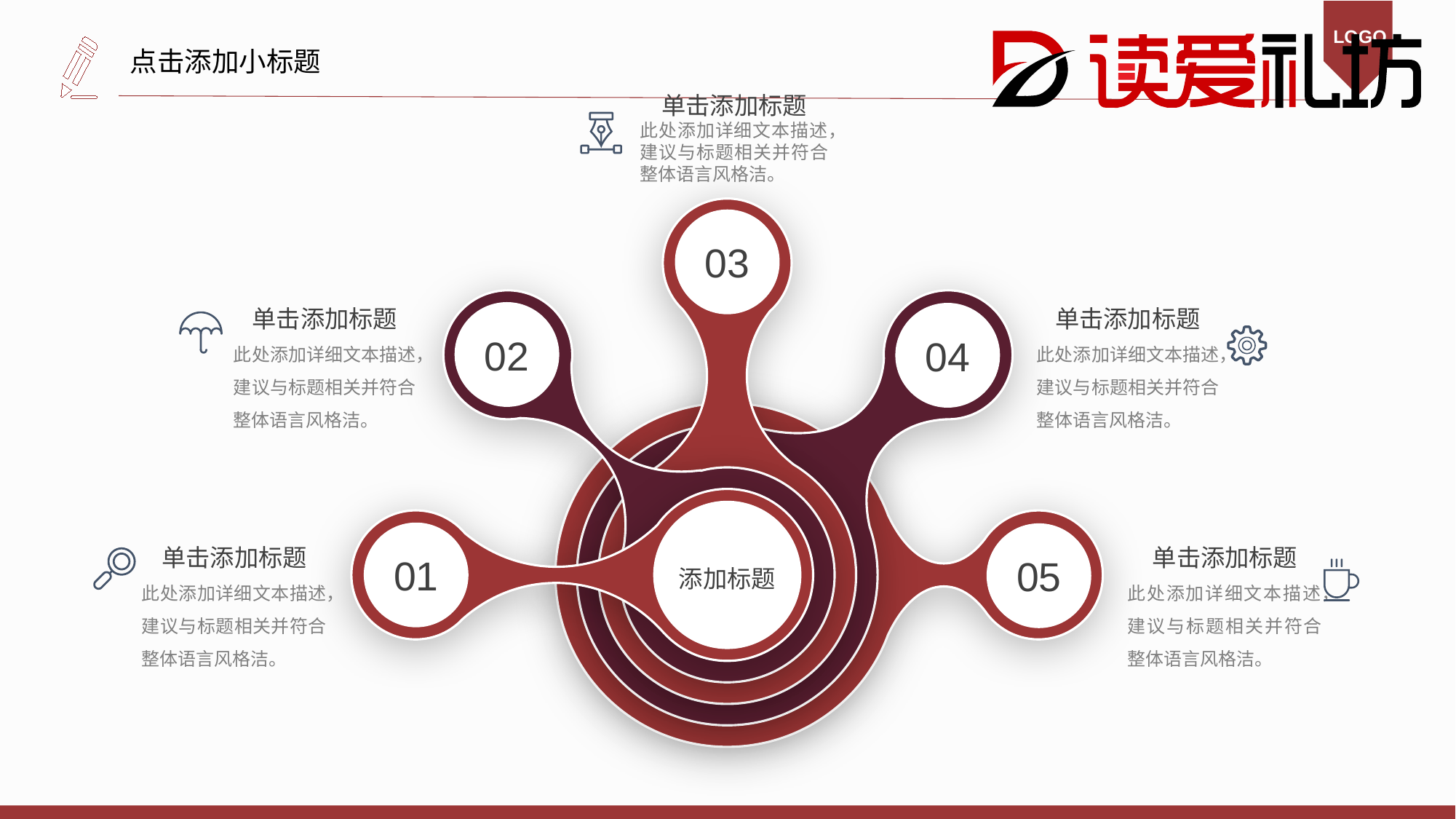

LOGO

点击添加小标题
单击添加标题
此处添加详细文本描述，建议与标题相关并符合整体语言风格洁。

03

02

04
单击添加标题
此处添加详细文本描述，建议与标题相关并符合整体语言风格洁。
单击添加标题
此处添加详细文本描述，建议与标题相关并符合整体语言风格洁。

05

01
添加标题
单击添加标题
此处添加详细文本描述，建议与标题相关并符合整体语言风格洁。
单击添加标题
此处添加详细文本描述，建议与标题相关并符合整体语言风格洁。